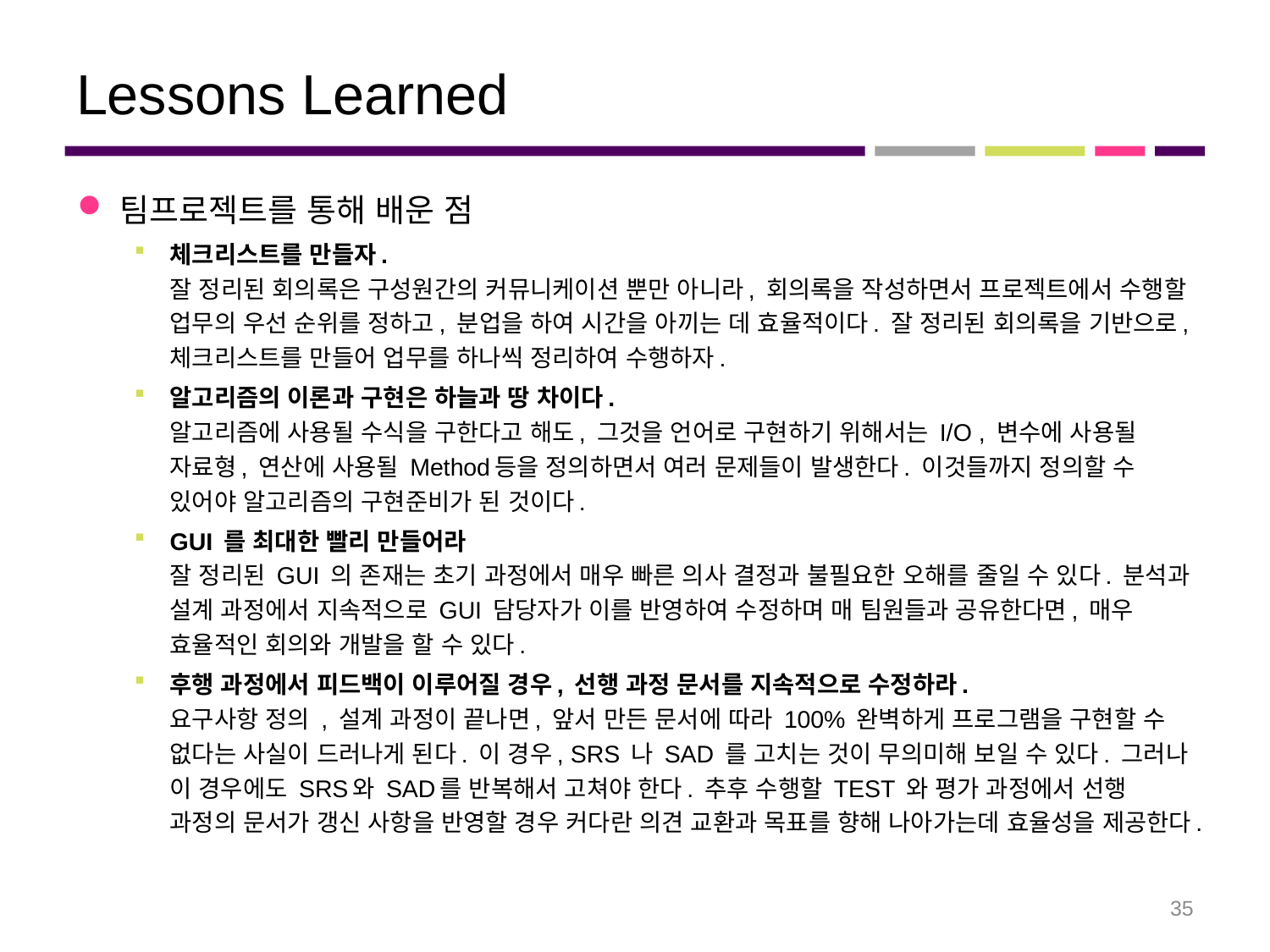

# Lessons Learned
팀프로젝트를 통해 배운 점
체크리스트를 만들자.
잘 정리된 회의록은 구성원간의 커뮤니케이션 뿐만 아니라, 회의록을 작성하면서 프로젝트에서 수행할 업무의 우선 순위를 정하고, 분업을 하여 시간을 아끼는 데 효율적이다. 잘 정리된 회의록을 기반으로, 체크리스트를 만들어 업무를 하나씩 정리하여 수행하자.
알고리즘의 이론과 구현은 하늘과 땅 차이다.
알고리즘에 사용될 수식을 구한다고 해도, 그것을 언어로 구현하기 위해서는 I/O , 변수에 사용될 자료형, 연산에 사용될 Method등을 정의하면서 여러 문제들이 발생한다. 이것들까지 정의할 수 있어야 알고리즘의 구현준비가 된 것이다.
GUI 를 최대한 빨리 만들어라
잘 정리된 GUI 의 존재는 초기 과정에서 매우 빠른 의사 결정과 불필요한 오해를 줄일 수 있다. 분석과 설계 과정에서 지속적으로 GUI 담당자가 이를 반영하여 수정하며 매 팀원들과 공유한다면, 매우 효율적인 회의와 개발을 할 수 있다.
후행 과정에서 피드백이 이루어질 경우, 선행 과정 문서를 지속적으로 수정하라.
요구사항 정의 , 설계 과정이 끝나면, 앞서 만든 문서에 따라 100% 완벽하게 프로그램을 구현할 수 없다는 사실이 드러나게 된다. 이 경우, SRS 나 SAD 를 고치는 것이 무의미해 보일 수 있다. 그러나 이 경우에도 SRS와 SAD를 반복해서 고쳐야 한다. 추후 수행할 TEST 와 평가 과정에서 선행 과정의 문서가 갱신 사항을 반영할 경우 커다란 의견 교환과 목표를 향해 나아가는데 효율성을 제공한다.
35